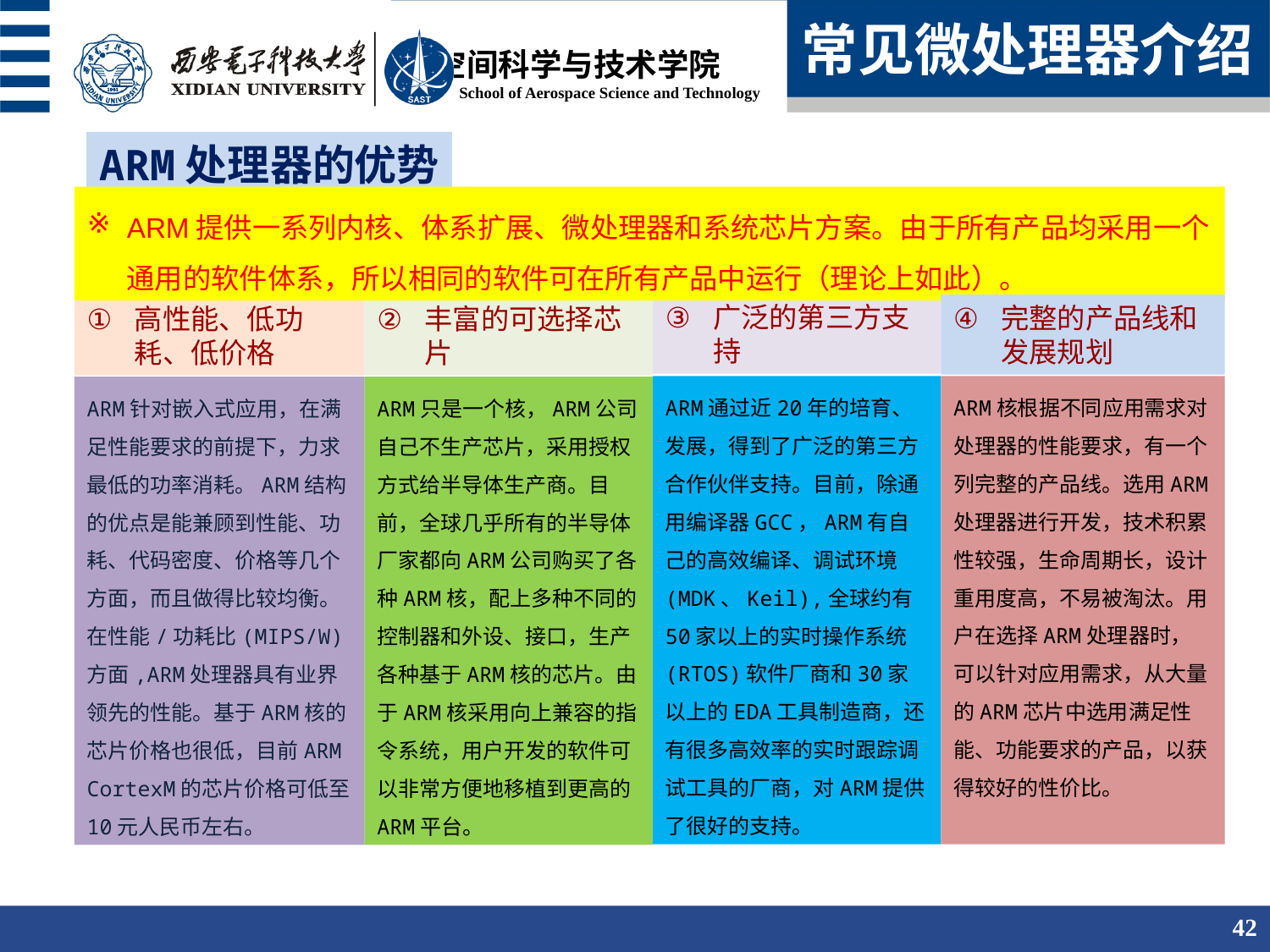

常见微处理器介绍
ARM处理器的优势
ARM提供一系列内核、体系扩展、微处理器和系统芯片方案。由于所有产品均采用一个通用的软件体系，所以相同的软件可在所有产品中运行（理论上如此）。
广泛的第三方支持
完整的产品线和发展规划
丰富的可选择芯片
高性能、低功耗、低价格
ARM核根据不同应用需求对处理器的性能要求，有一个列完整的产品线。选用ARM处理器进行开发，技术积累性较强，生命周期长，设计重用度高，不易被淘汰。用户在选择ARM处理器时，可以针对应用需求，从大量的ARM芯片中选用满足性能、功能要求的产品，以获得较好的性价比。

ARM通过近20年的培育、发展，得到了广泛的第三方合作伙伴支持。目前，除通用编译器GCC，ARM有自己的高效编译、调试环境(MDK、Keil),全球约有50家以上的实时操作系统(RTOS)软件厂商和30家以上的EDA工具制造商，还有很多高效率的实时跟踪调试工具的厂商，对ARM提供了很好的支持。
ARM只是一个核，ARM公司自己不生产芯片，采用授权方式给半导体生产商。目前，全球几乎所有的半导体厂家都向ARM公司购买了各种ARM核，配上多种不同的控制器和外设、接口，生产各种基于ARM核的芯片。由于ARM核采用向上兼容的指令系统，用户开发的软件可以非常方便地移植到更高的ARM平台。
ARM针对嵌入式应用，在满足性能要求的前提下，力求最低的功率消耗。ARM结构的优点是能兼顾到性能、功耗、代码密度、价格等几个方面，而且做得比较均衡。在性能/功耗比(MIPS/W)方面,ARM处理器具有业界领先的性能。基于ARM核的芯片价格也很低，目前ARM CortexM的芯片价格可低至10元人民币左右。